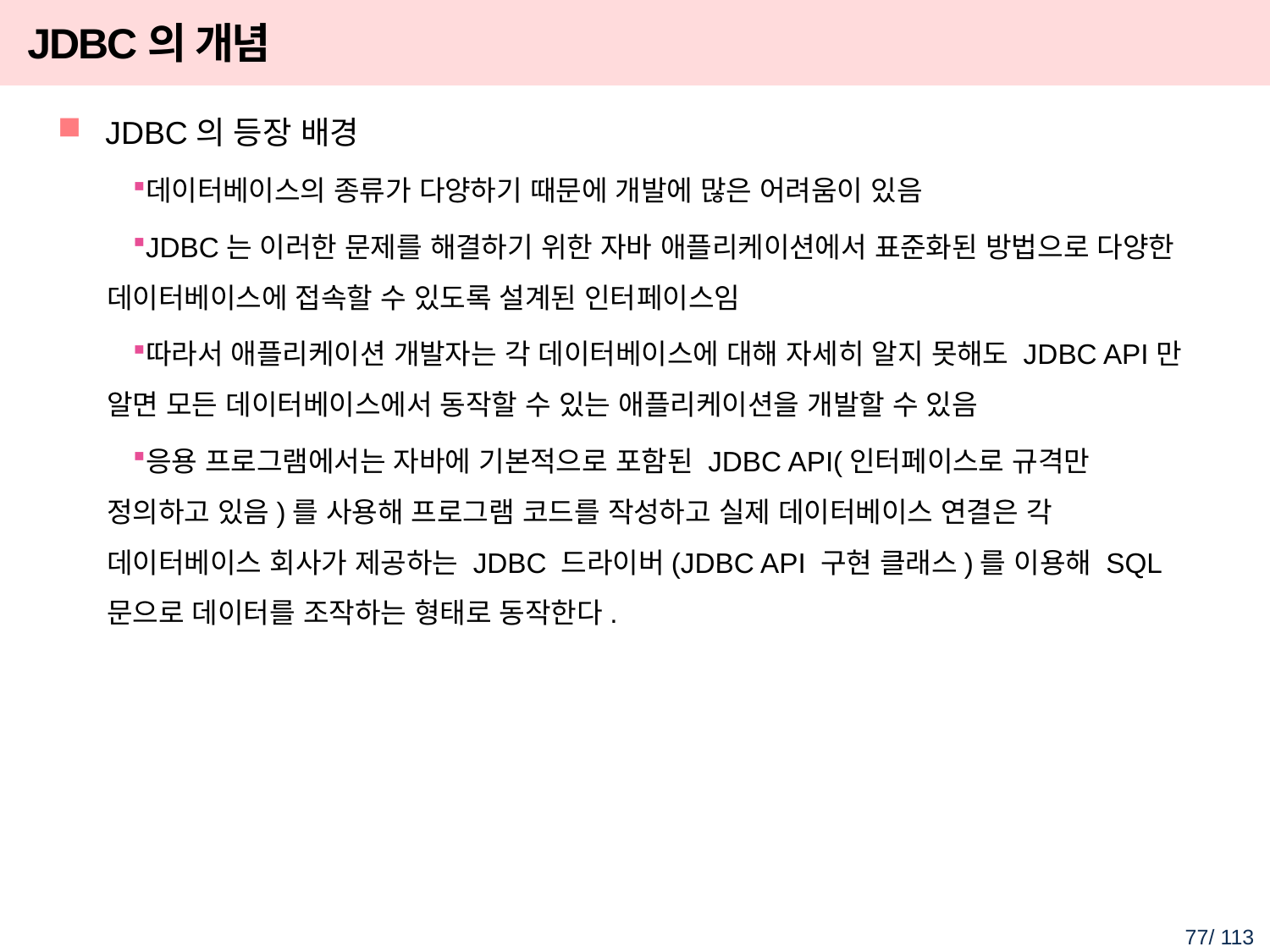

# JDBC의 개념
JDBC의 등장 배경
데이터베이스의 종류가 다양하기 때문에 개발에 많은 어려움이 있음
JDBC는 이러한 문제를 해결하기 위한 자바 애플리케이션에서 표준화된 방법으로 다양한 데이터베이스에 접속할 수 있도록 설계된 인터페이스임
따라서 애플리케이션 개발자는 각 데이터베이스에 대해 자세히 알지 못해도 JDBC API만 알면 모든 데이터베이스에서 동작할 수 있는 애플리케이션을 개발할 수 있음
응용 프로그램에서는 자바에 기본적으로 포함된 JDBC API(인터페이스로 규격만 정의하고 있음)를 사용해 프로그램 코드를 작성하고 실제 데이터베이스 연결은 각 데이터베이스 회사가 제공하는 JDBC 드라이버(JDBC API 구현 클래스)를 이용해 SQL 문으로 데이터를 조작하는 형태로 동작한다.